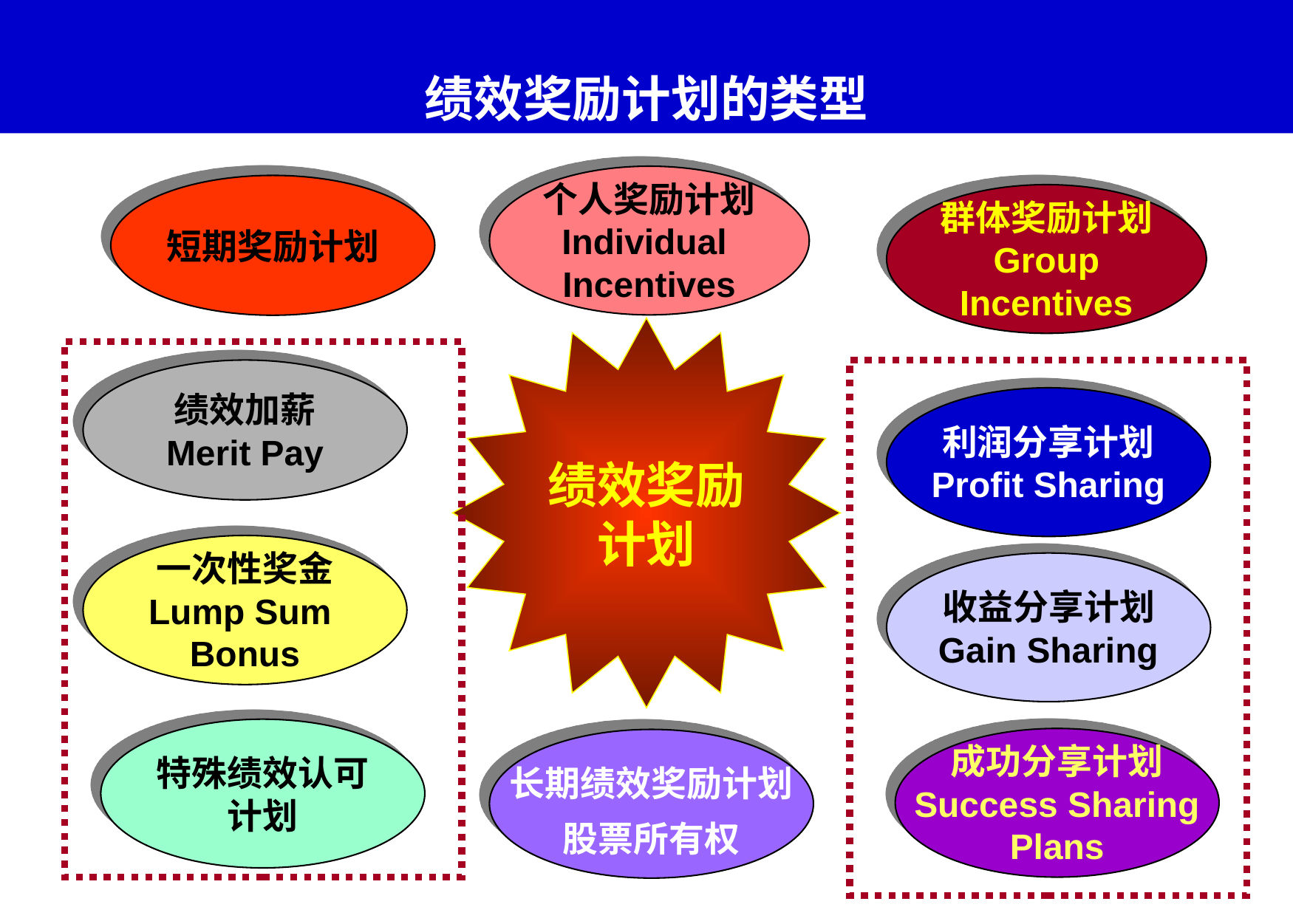

# 绩效奖励计划的类型
个人奖励计划
Individual
Incentives
短期奖励计划
群体奖励计划
Group
Incentives
绩效奖励
计划

绩效加薪
Merit Pay

利润分享计划
Profit Sharing
一次性奖金
Lump Sum
Bonus
收益分享计划
Gain Sharing

特殊绩效认可
计划

成功分享计划
Success Sharing
Plans
长期绩效奖励计划
股票所有权